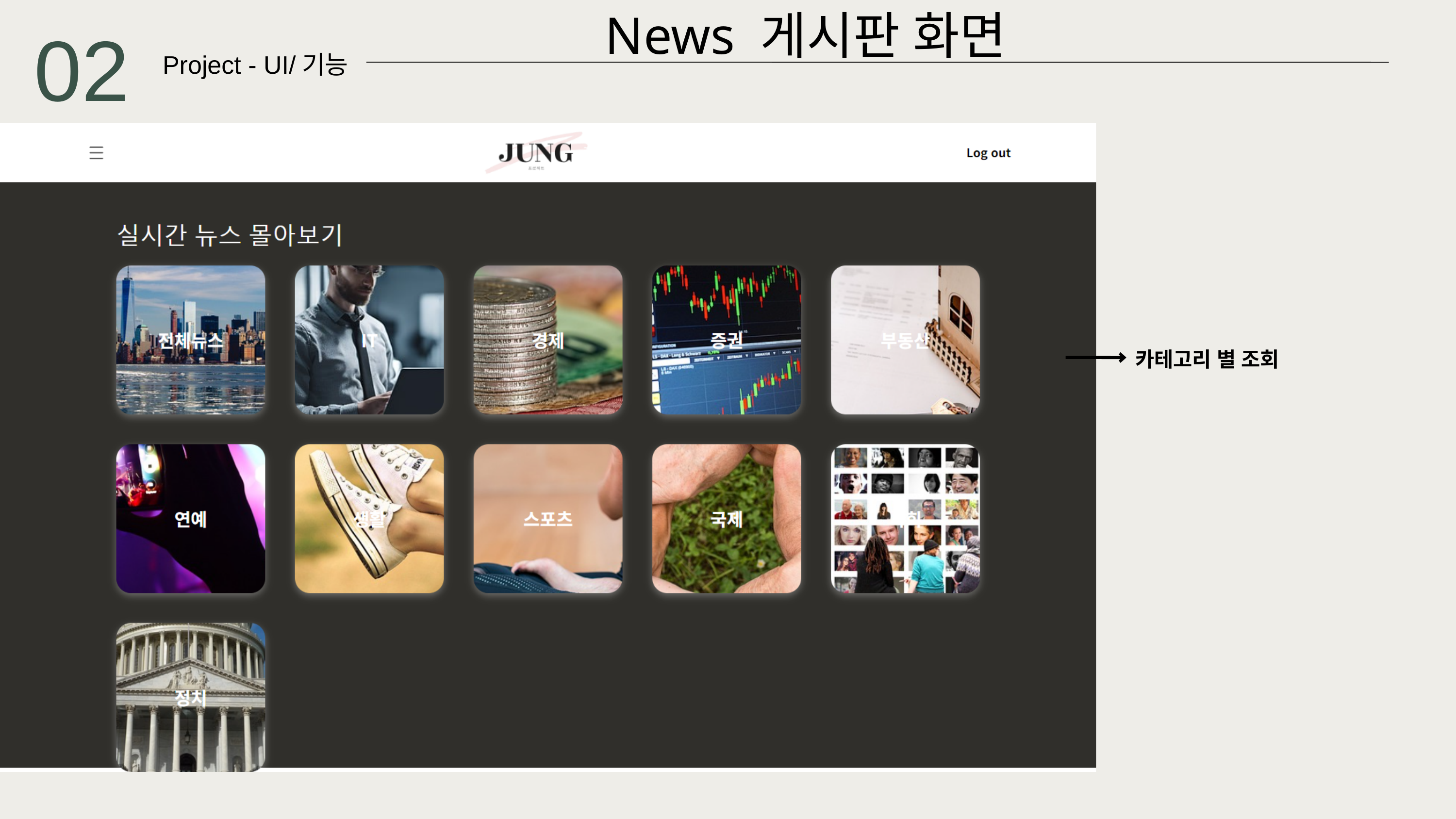

News 게시판 화면
02
Project - UI/기능

카테고리 별 조회